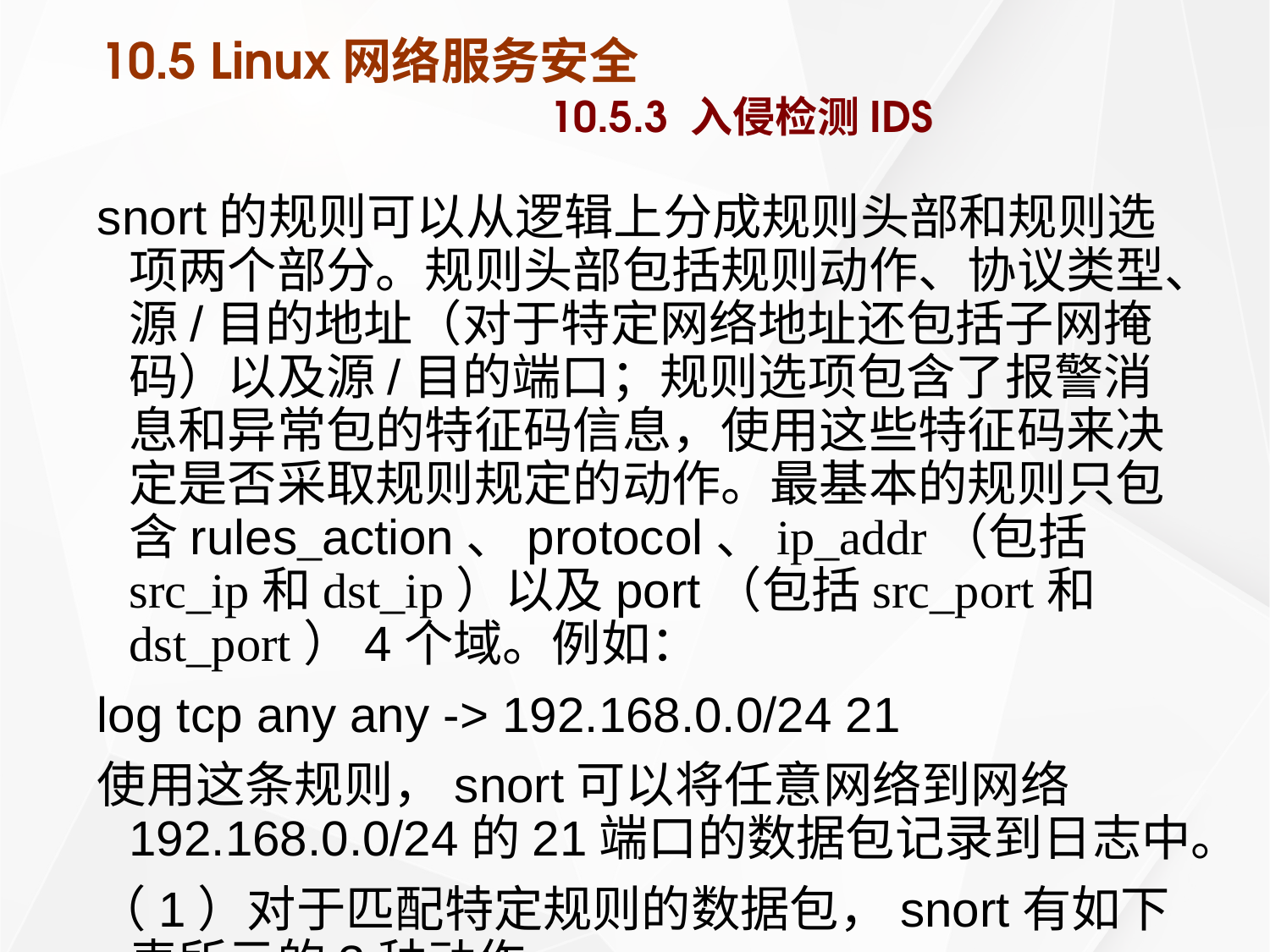

# 10.5 Linux网络服务安全 10.5.3 入侵检测IDS
snort的规则可以从逻辑上分成规则头部和规则选项两个部分。规则头部包括规则动作、协议类型、源/目的地址（对于特定网络地址还包括子网掩码）以及源/目的端口；规则选项包含了报警消息和异常包的特征码信息，使用这些特征码来决定是否采取规则规定的动作。最基本的规则只包含rules_action、protocol、ip_addr（包括src_ip和dst_ip）以及port（包括src_port和dst_port）4个域。例如：
log tcp any any -> 192.168.0.0/24 21
使用这条规则，snort可以将任意网络到网络192.168.0.0/24的21端口的数据包记录到日志中。
（1）对于匹配特定规则的数据包，snort有如下表所示的3种动作。